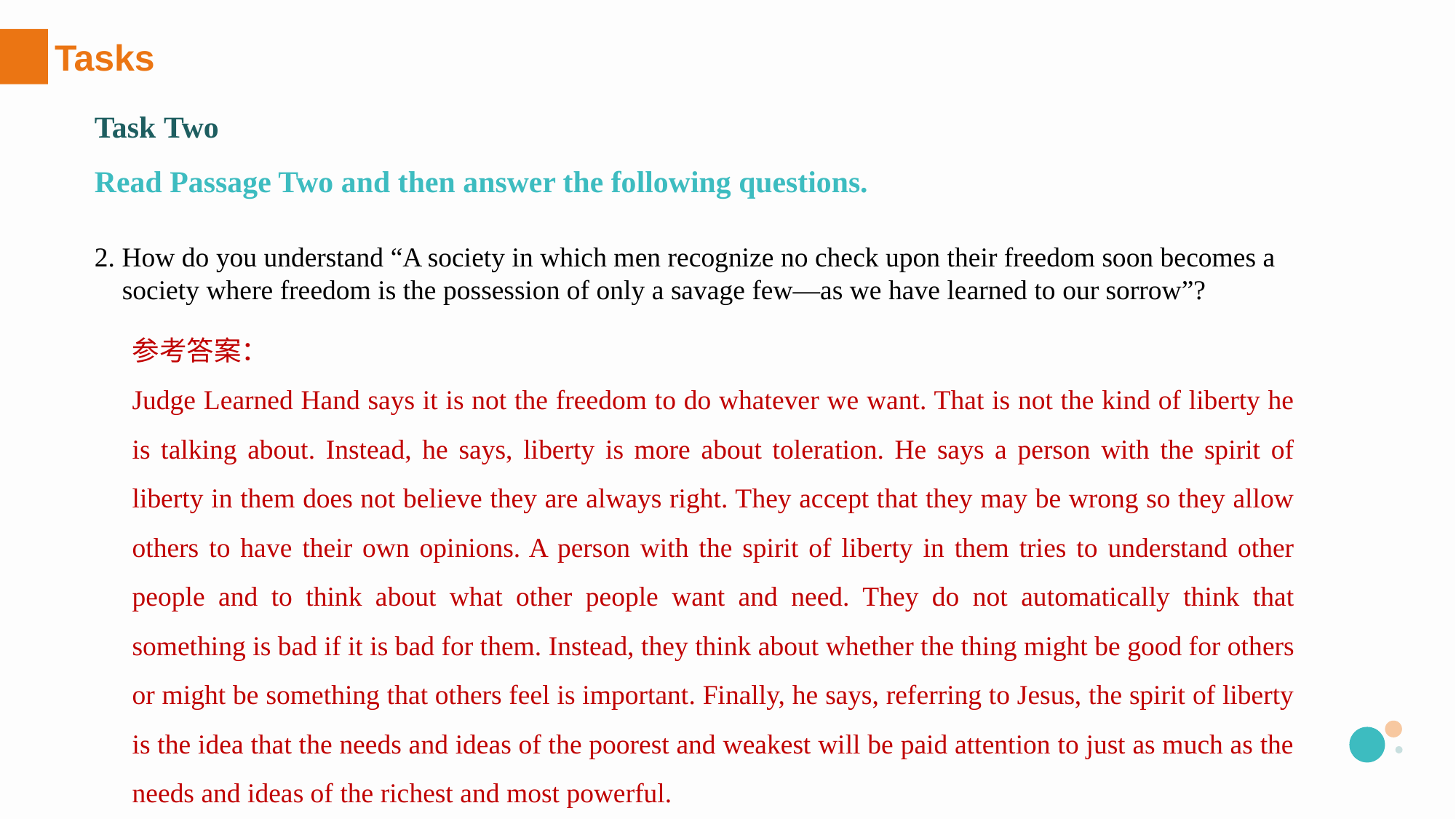

Tasks
Task Two
Read Passage Two and then answer the following questions.
2. How do you understand “A society in which men recognize no check upon their freedom soon becomes a
    society where freedom is the possession of only a savage few—as we have learned to our sorrow”?
参考答案：
Judge Learned Hand says it is not the freedom to do whatever we want. That is not the kind of liberty he is talking about. Instead, he says, liberty is more about toleration. He says a person with the spirit of liberty in them does not believe they are always right. They accept that they may be wrong so they allow others to have their own opinions. A person with the spirit of liberty in them tries to understand other people and to think about what other people want and need. They do not automatically think that something is bad if it is bad for them. Instead, they think about whether the thing might be good for others or might be something that others feel is important. Finally, he says, referring to Jesus, the spirit of liberty is the idea that the needs and ideas of the poorest and weakest will be paid attention to just as much as the needs and ideas of the richest and most powerful.